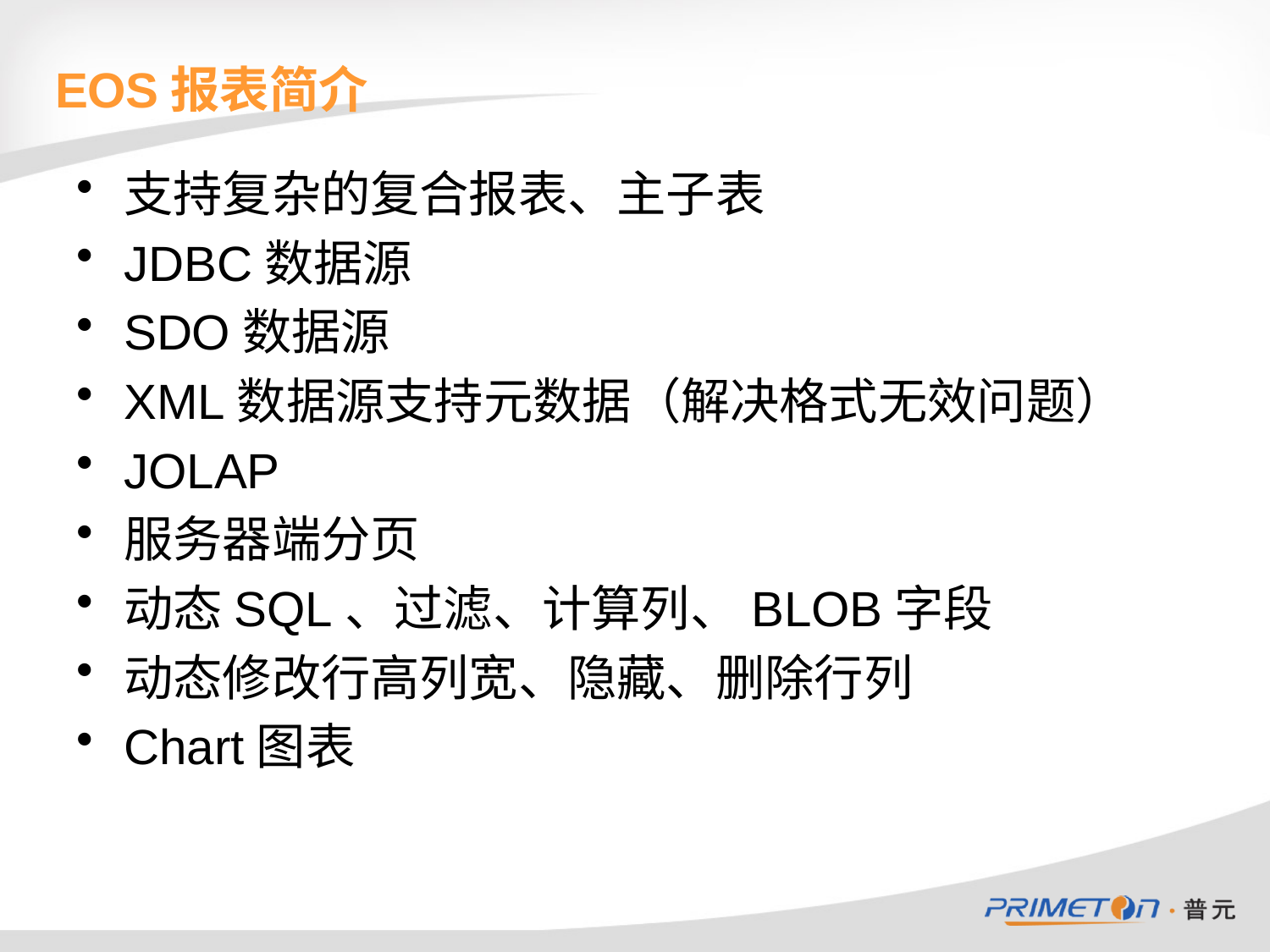

# EOS报表简介
支持复杂的复合报表、主子表
JDBC数据源
SDO数据源
XML数据源支持元数据（解决格式无效问题）
JOLAP
服务器端分页
动态SQL、过滤、计算列、BLOB字段
动态修改行高列宽、隐藏、删除行列
Chart图表